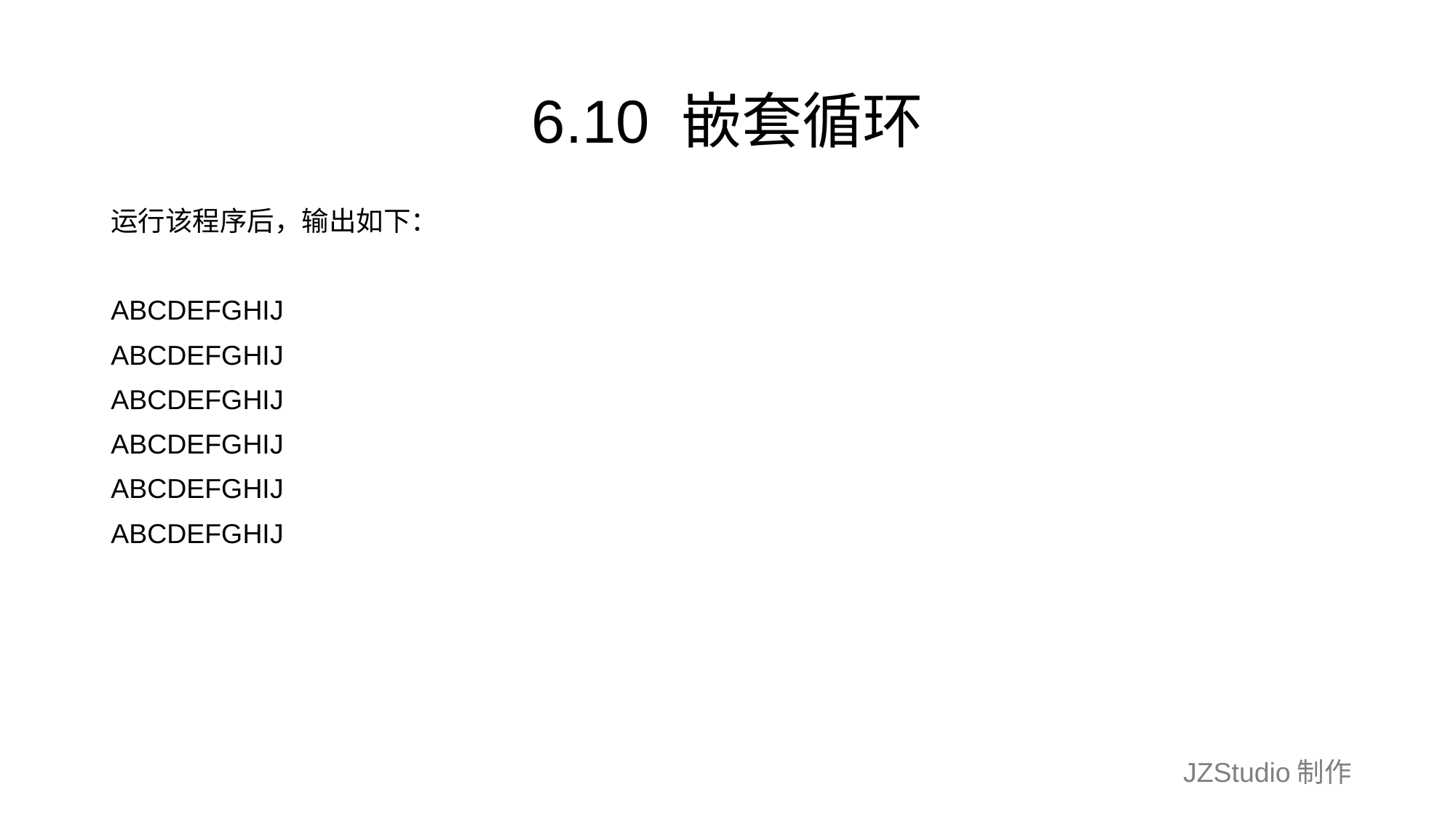

# 6.10 嵌套循环
运行该程序后，输出如下：

ABCDEFGHIJ
ABCDEFGHIJ
ABCDEFGHIJ
ABCDEFGHIJ
ABCDEFGHIJ
ABCDEFGHIJ